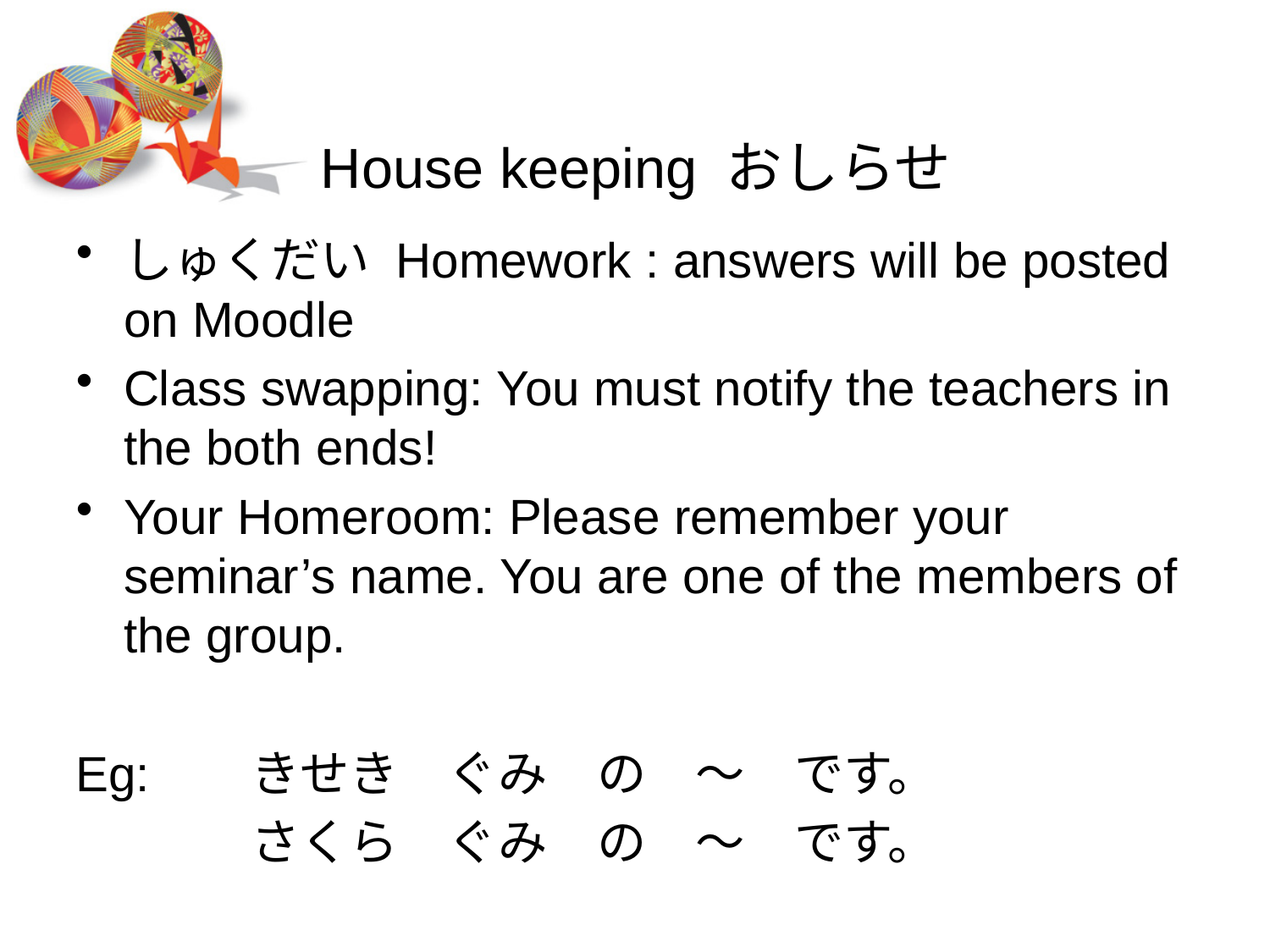

# House keeping おしらせ
しゅくだい Homework : answers will be posted on Moodle
Class swapping: You must notify the teachers in the both ends!
Your Homeroom: Please remember your seminar’s name. You are one of the members of the group.

Eg:	きせき　ぐみ　の　〜　です。
		さくら　ぐみ　の　〜　です。